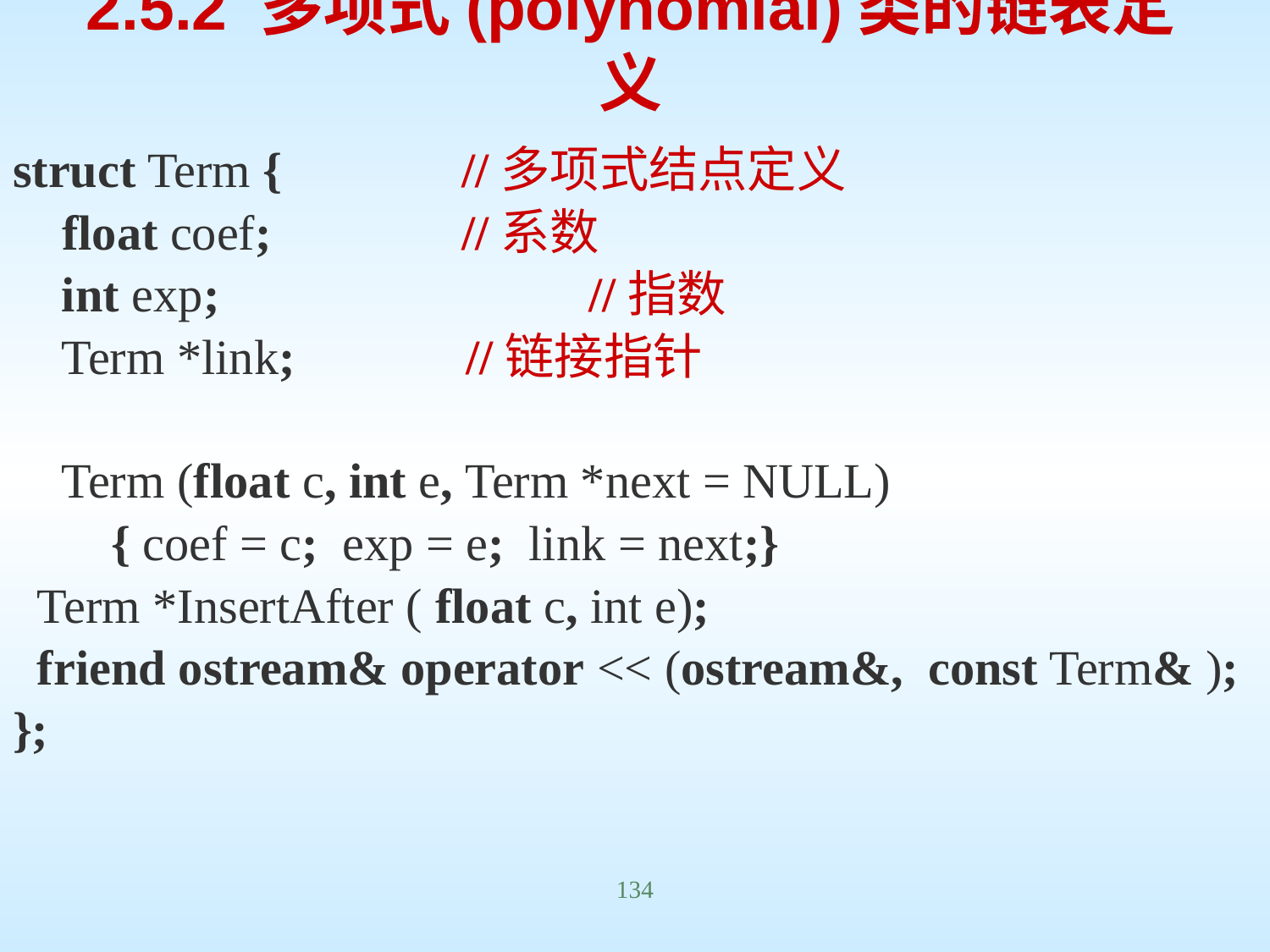

# 2.5.2 多项式(polynomial)类的链表定义
struct Term {	            //多项式结点定义
    float coef;	            //系数
    int exp;		            //指数
    Term *link;		  //链接指针

    Term (float c, int e, Term *next = NULL)
        { coef = c;  exp = e;  link = next;}
  Term *InsertAfter ( float c, int e);
  friend ostream& operator << (ostream&,  const Term& );
};

134